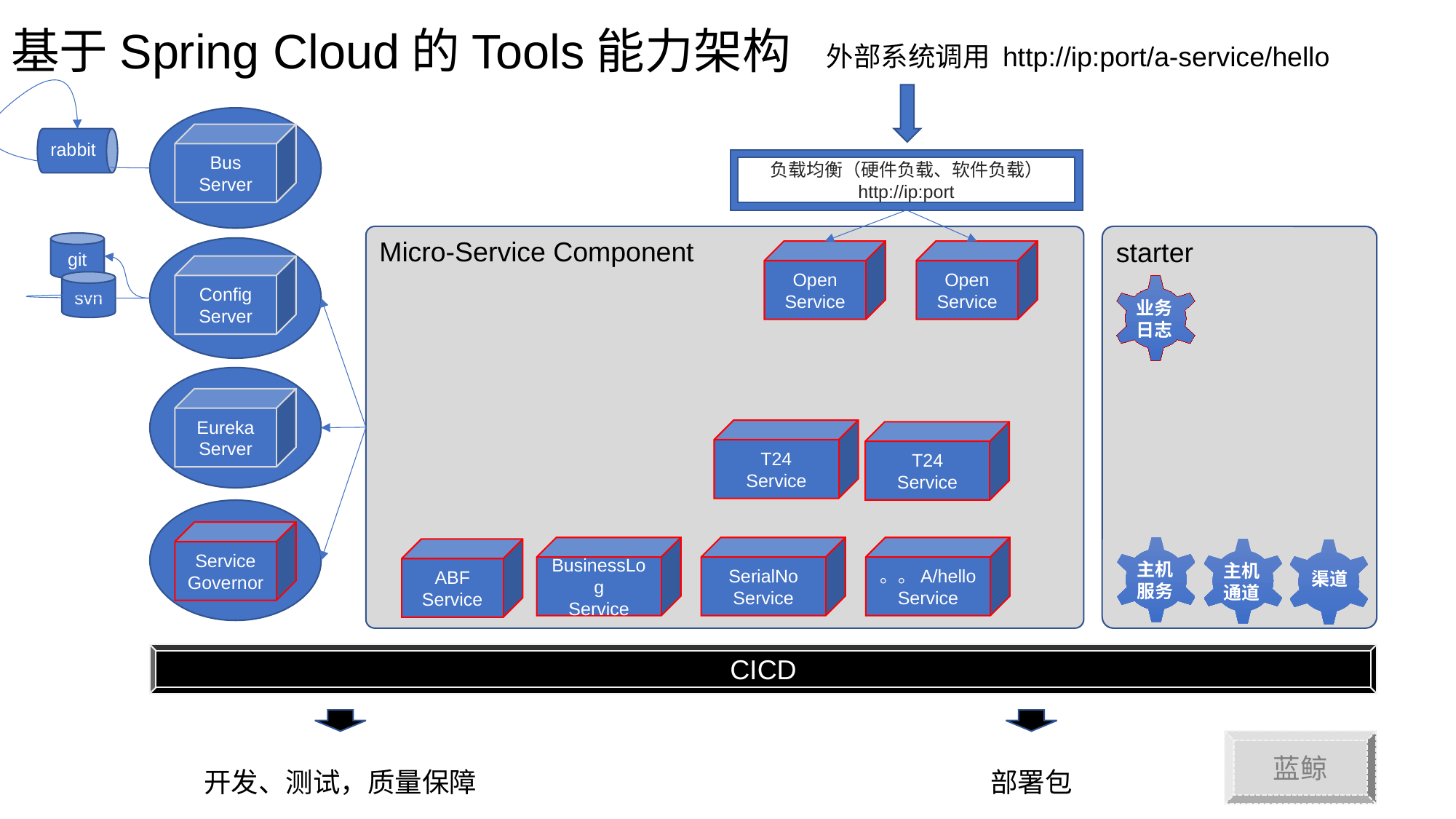

Spring Cloud
# 基于Spring Cloud的Tools能力架构
外部系统调用 http://ip:port/a-service/hello

Tools
MBC

Bus
Server

rabbit
负载均衡（硬件负载、软件负载）
http://ip:port
应用Server
Micro-Service Component
starter
git

Open Service
Open Service
Config
Server
svn

业务
日志

集群

Starter

Eureka Server

T24
Service
T24
Service

Service
Governor

主机
服务

BusinessLog
Service
SerialNo
Service
。。A/hello
Service

主机
通道

渠道

ABF
Service
CICD

蓝鲸
开发、测试，质量保障
部署包